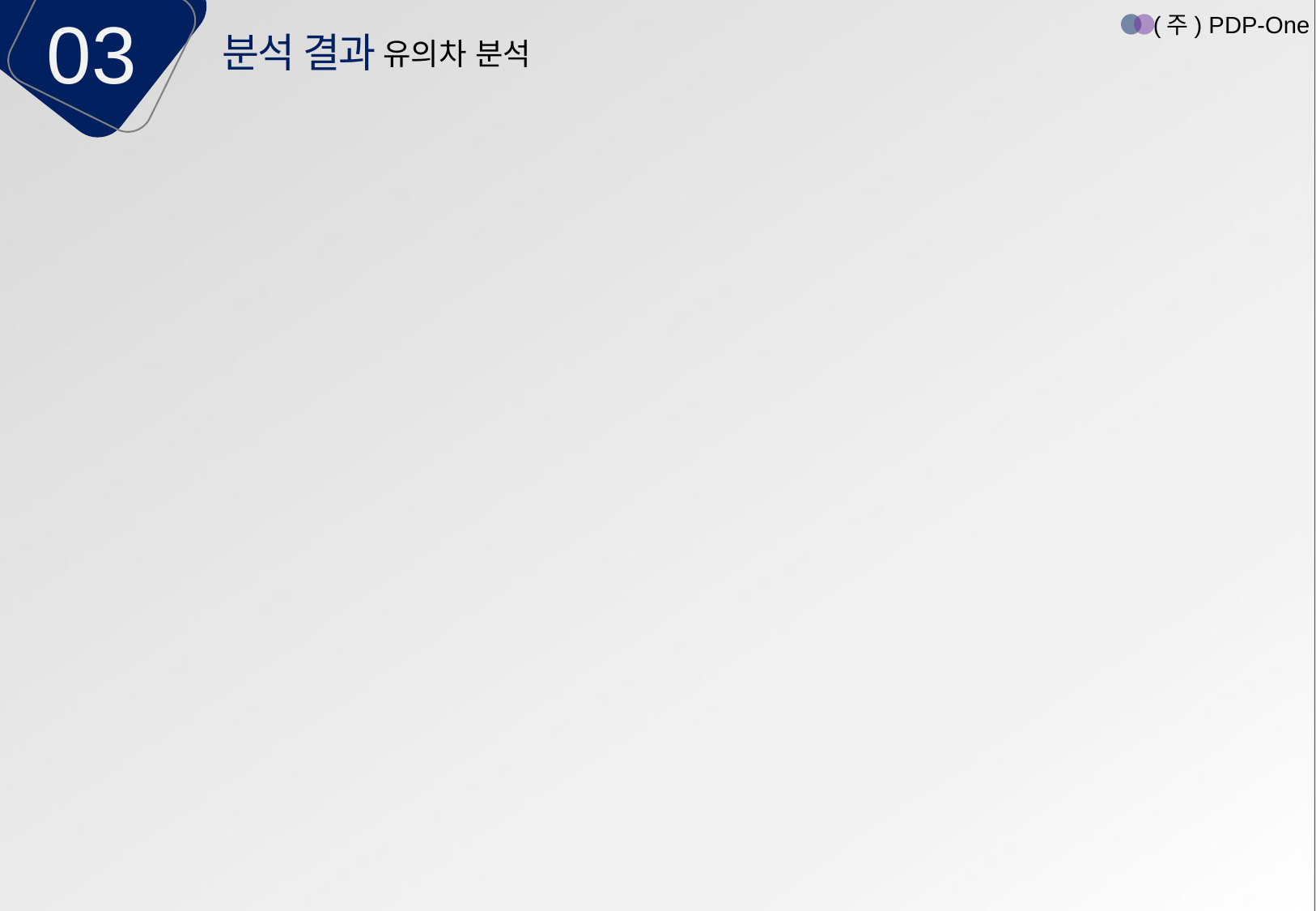

03
(주) PDP-One

분석 결과
유의차 분석